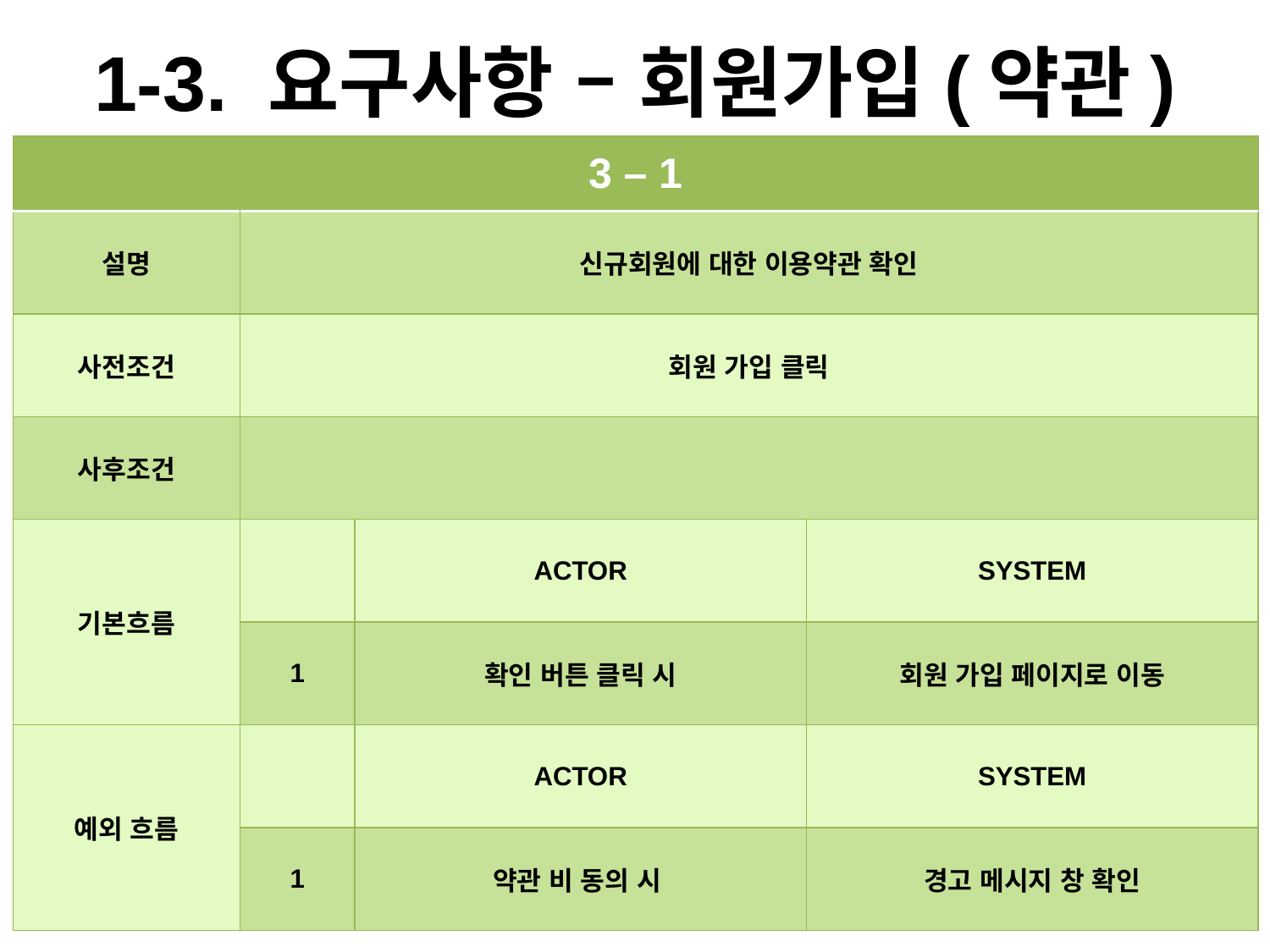

# 1-3. 요구사항 – 회원가입(약관)
| 3 – 1 |  |  |  |
| --- | --- | --- | --- |
| 설명 | 신규회원에 대한 이용약관 확인 |  |  |
| 사전조건 | 회원 가입 클릭 |  |  |
| 사후조건 |  |  |  |
| 기본흐름 |  | ACTOR | SYSTEM |
|  | 1 | 확인 버튼 클릭 시 | 회원 가입 페이지로 이동 |
| 예외 흐름 |  | ACTOR | SYSTEM |
|  | 1 | 약관 비 동의 시 | 경고 메시지 창 확인 |